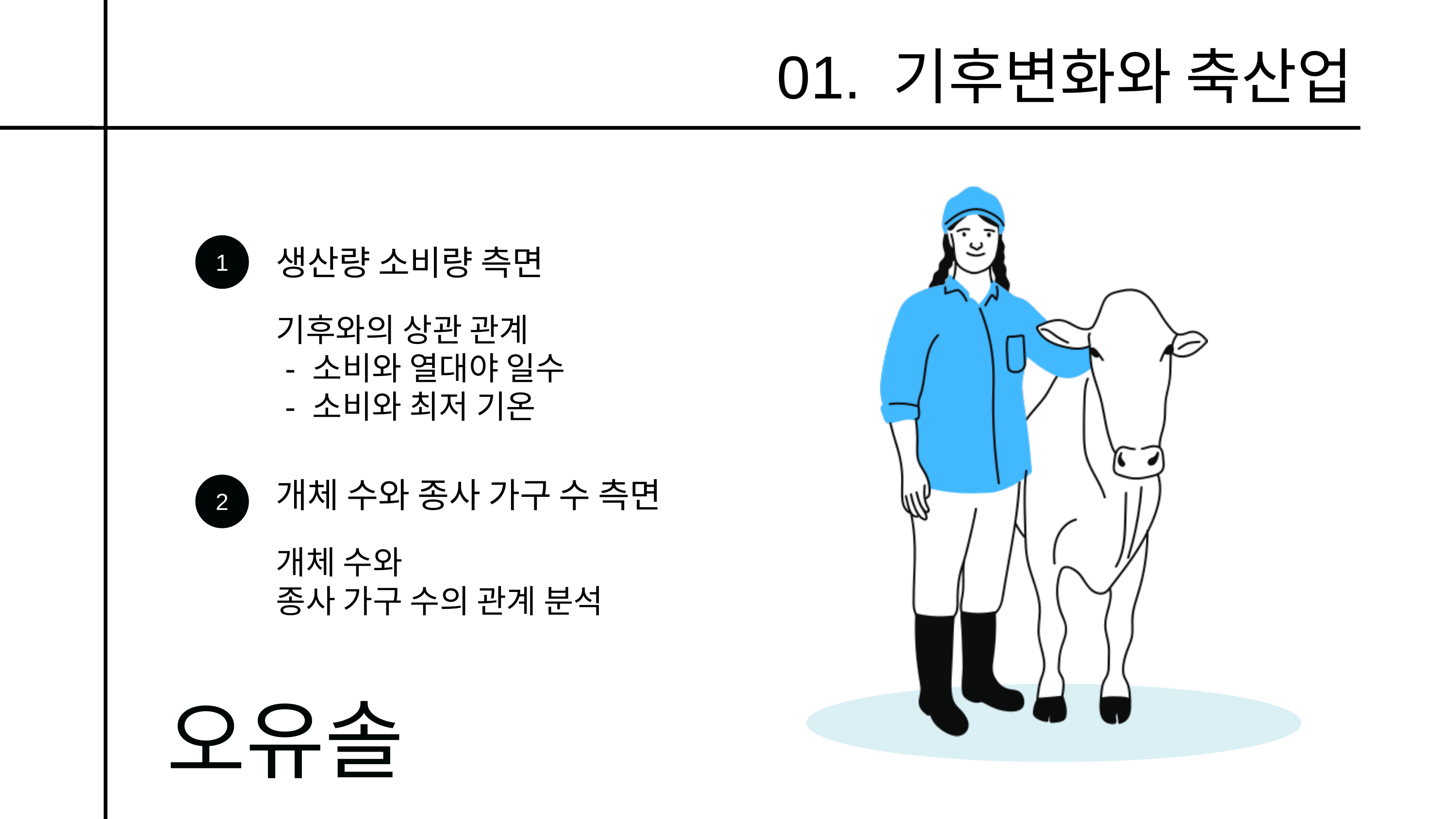

01. 기후변화와 축산업

1
생산량 소비량 측면
기후와의 상관 관계
 - 소비와 열대야 일수
 - 소비와 최저 기온

개체 수와 종사 가구 수 측면

2
개체 수와
종사 가구 수의 관계 분석

오유솔